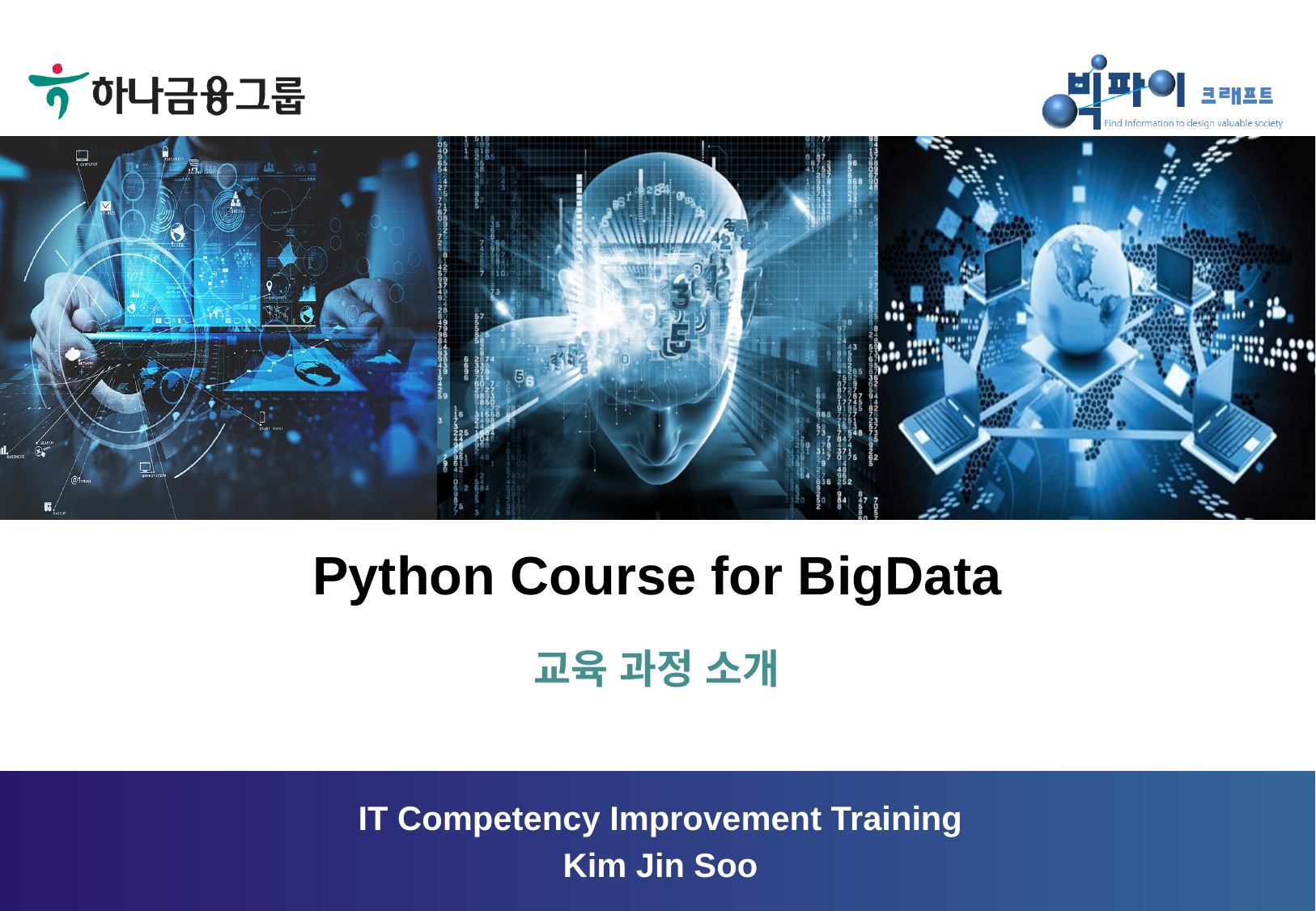

# Python Course for BigData
교육 과정 소개

IT Competency Improvement Training
Kim Jin Soo